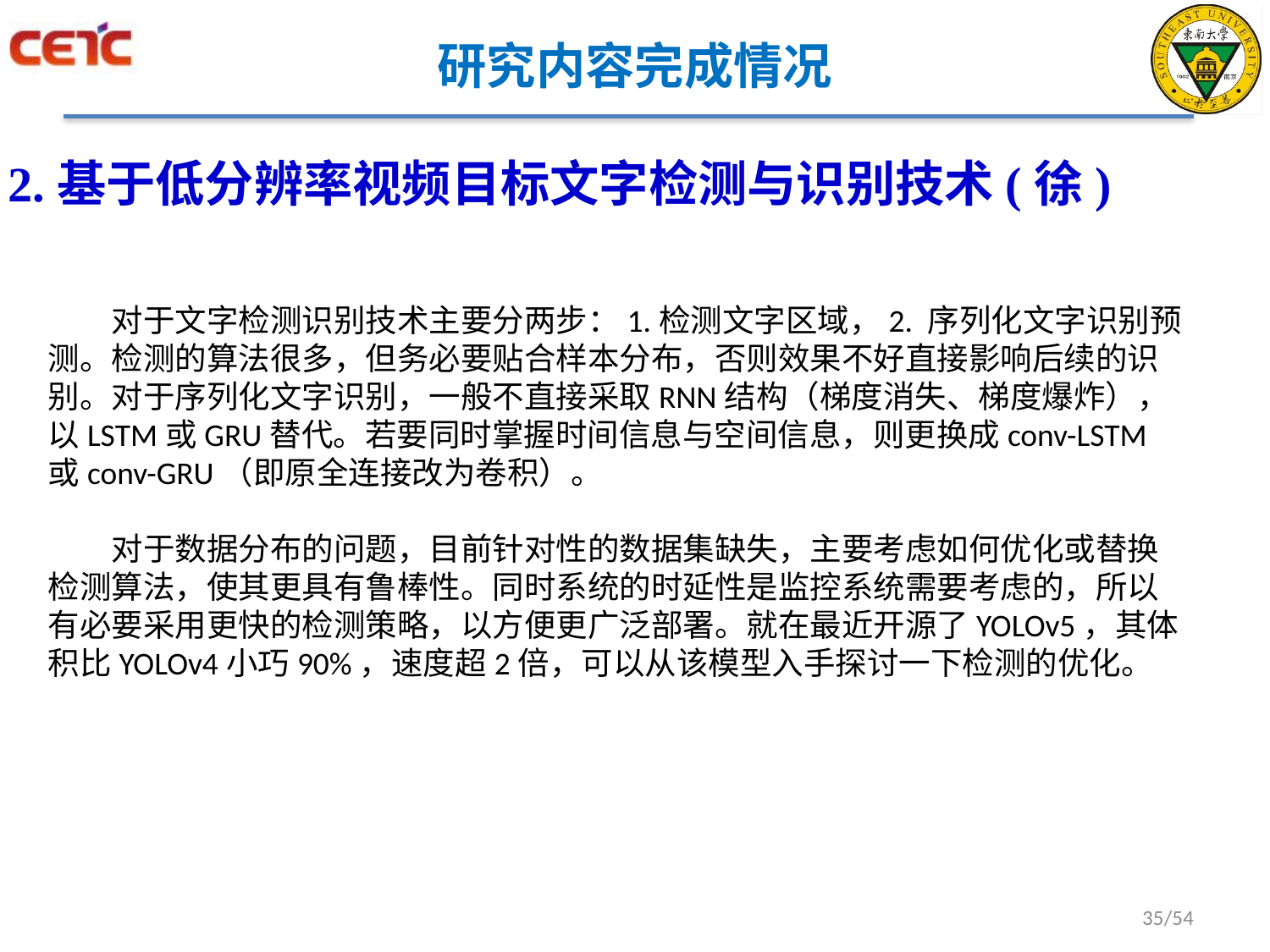

# 研究内容完成情况
2.基于低分辨率视频目标文字检测与识别技术(徐)

对于文字检测识别技术主要分两步：1.检测文字区域，2. 序列化文字识别预测。检测的算法很多，但务必要贴合样本分布，否则效果不好直接影响后续的识别。对于序列化文字识别，一般不直接采取RNN结构（梯度消失、梯度爆炸），以LSTM或GRU替代。若要同时掌握时间信息与空间信息，则更换成conv-LSTM或conv-GRU（即原全连接改为卷积）。

对于数据分布的问题，目前针对性的数据集缺失，主要考虑如何优化或替换检测算法，使其更具有鲁棒性。同时系统的时延性是监控系统需要考虑的，所以有必要采用更快的检测策略，以方便更广泛部署。就在最近开源了YOLOv5，其体积比YOLOv4小巧90%，速度超2倍，可以从该模型入手探讨一下检测的优化。

35/54